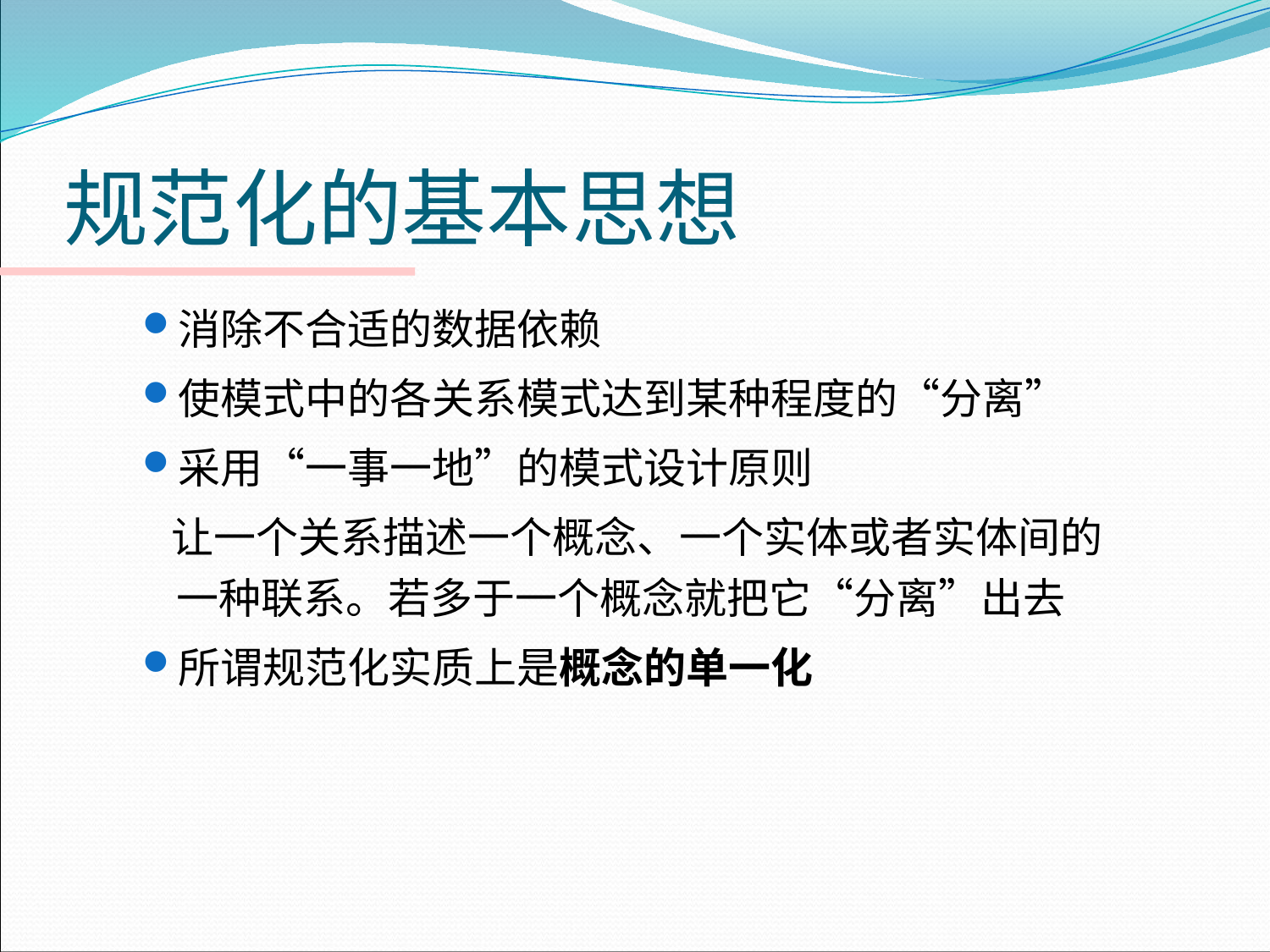

# 规范化的基本思想
消除不合适的数据依赖
使模式中的各关系模式达到某种程度的“分离”
采用“一事一地”的模式设计原则
  让一个关系描述一个概念、一个实体或者实体间的一种联系。若多于一个概念就把它“分离”出去
所谓规范化实质上是概念的单一化

589